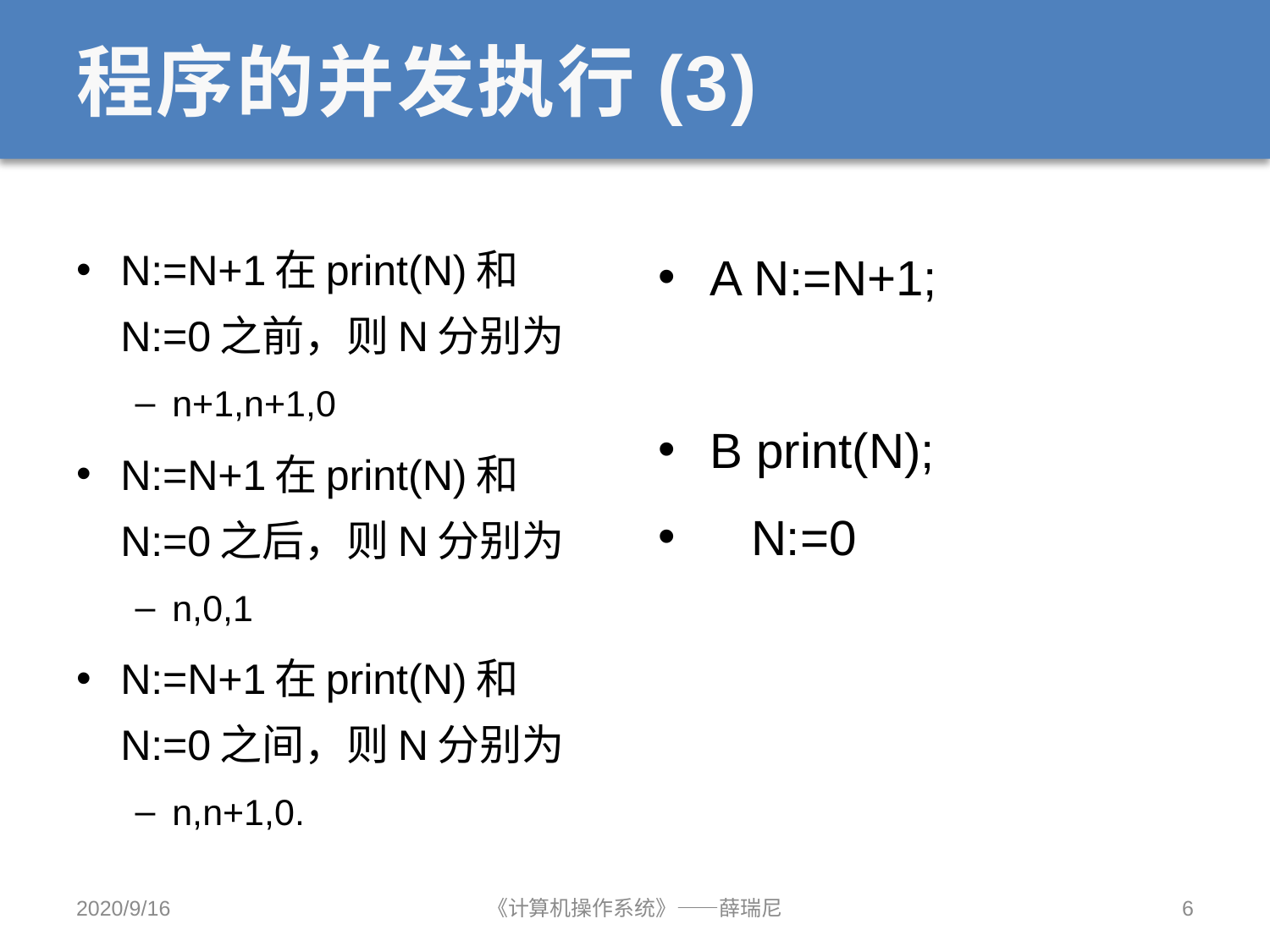

# 程序的并发执行(3)
N:=N+1在print(N)和N:=0之前，则N分别为
n+1,n+1,0
N:=N+1在print(N)和N:=0之后，则N分别为
n,0,1
N:=N+1在print(N)和N:=0之间，则N分别为
n,n+1,0.
A N:=N+1;

B print(N);
   N:=0

2020/9/16
《计算机操作系统》——薛瑞尼
6